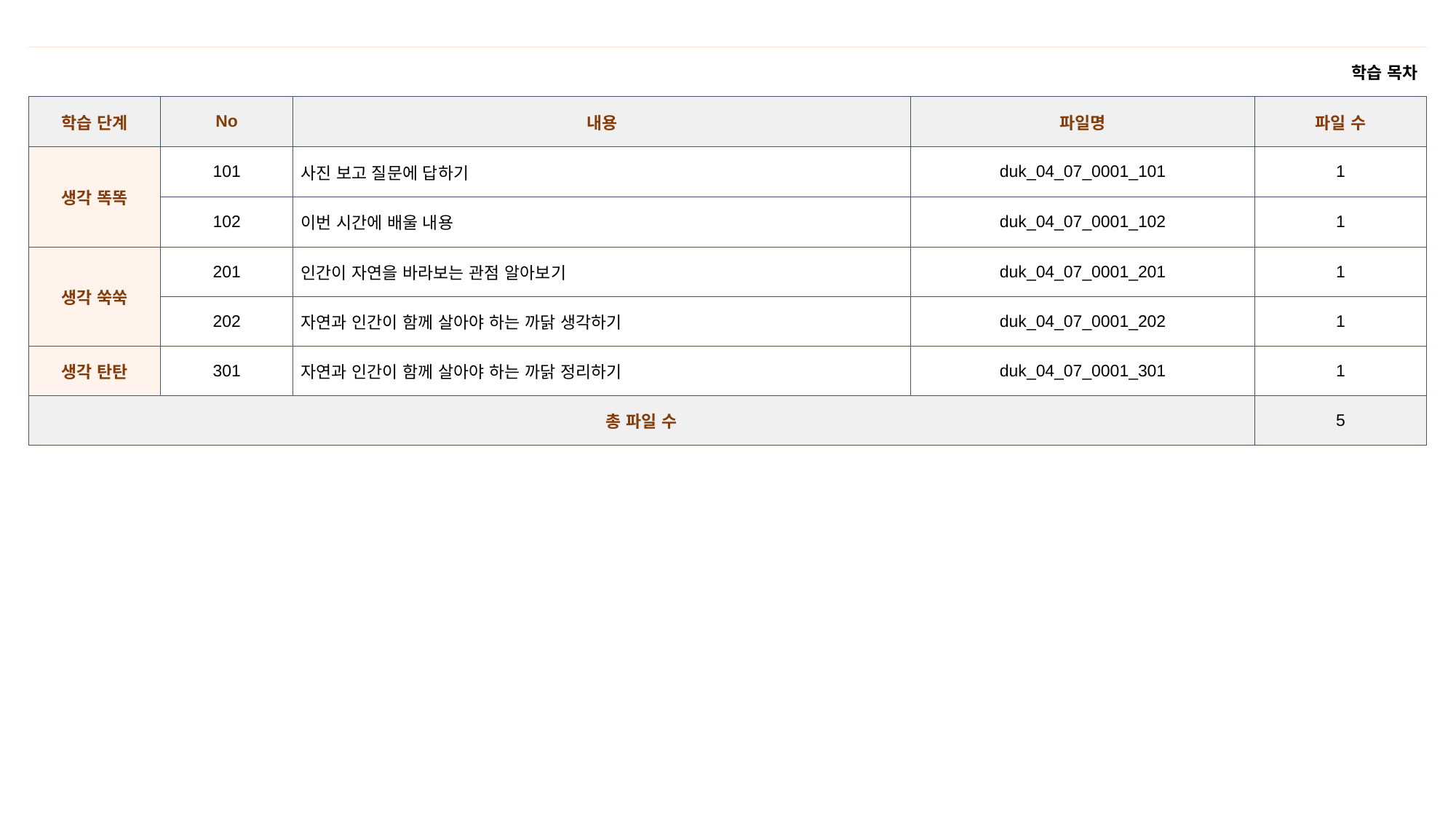

| 학습 목차 |  |  |  |  |
| --- | --- | --- | --- | --- |
| 학습 단계 | No | 내용 | 파일명 | 파일 수 |
| 생각 똑똑 | 101 | 사진 보고 질문에 답하기 | duk\_04\_07\_0001\_101 | 1 |
|  | 102 | 이번 시간에 배울 내용 | duk\_04\_07\_0001\_102 | 1 |
| 생각 쑥쑥 | 201 | 인간이 자연을 바라보는 관점 알아보기 | duk\_04\_07\_0001\_201 | 1 |
|  | 202 | 자연과 인간이 함께 살아야 하는 까닭 생각하기 | duk\_04\_07\_0001\_202 | 1 |
| 생각 탄탄 | 301 | 자연과 인간이 함께 살아야 하는 까닭 정리하기 | duk\_04\_07\_0001\_301 | 1 |
| 총 파일 수 |  |  |  | 5 |